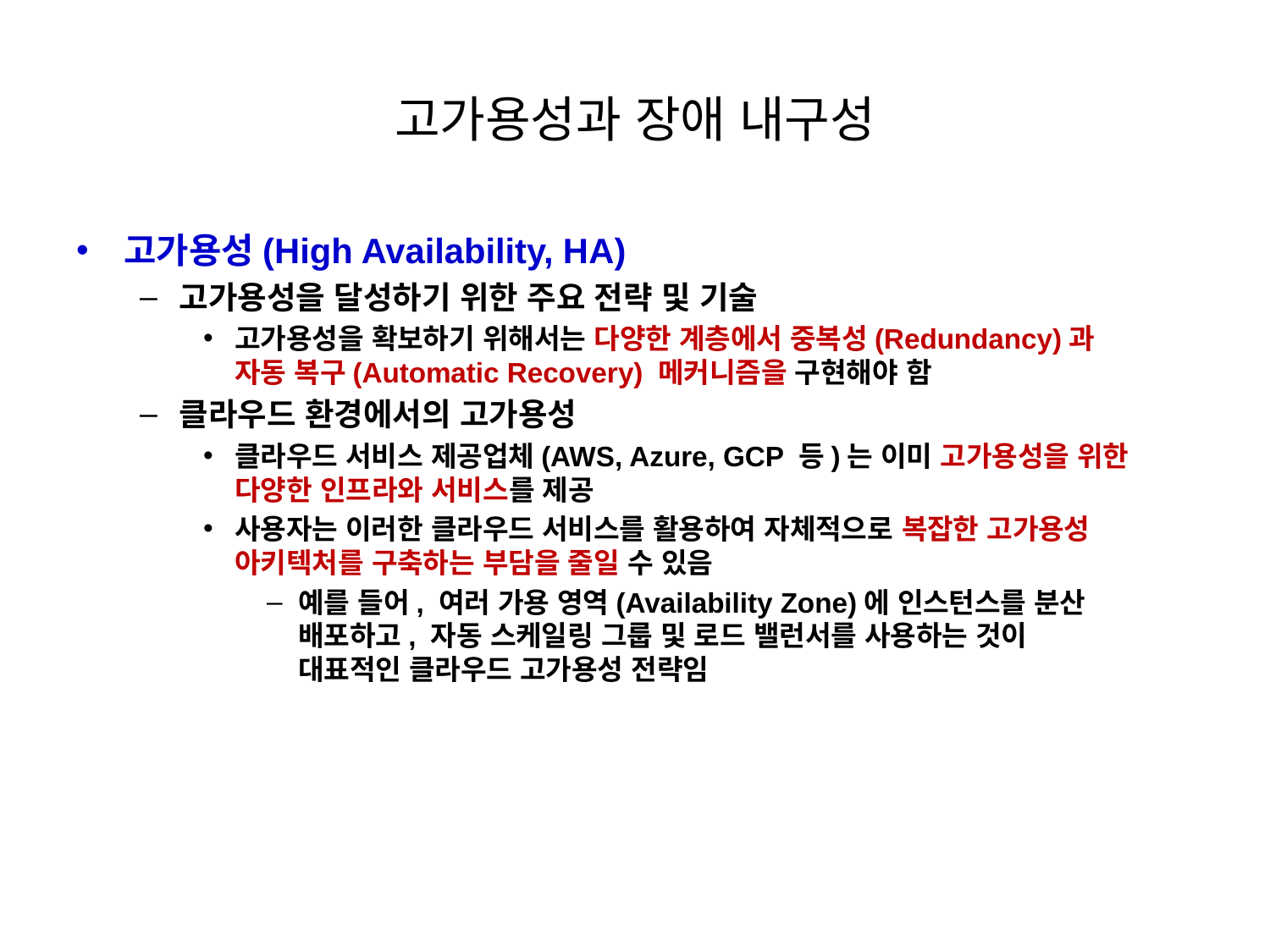

# 고가용성과 장애 내구성
고가용성(High Availability, HA)
고가용성을 달성하기 위한 주요 전략 및 기술
고가용성을 확보하기 위해서는 다양한 계층에서 중복성(Redundancy)과
자동 복구(Automatic Recovery) 메커니즘을 구현해야 함
클라우드 환경에서의 고가용성
클라우드 서비스 제공업체(AWS, Azure, GCP 등)는 이미 고가용성을 위한
다양한 인프라와 서비스를 제공
사용자는 이러한 클라우드 서비스를 활용하여 자체적으로 복잡한 고가용성 아키텍처를 구축하는 부담을 줄일 수 있음
예를 들어, 여러 가용 영역(Availability Zone)에 인스턴스를 분산
배포하고, 자동 스케일링 그룹 및 로드 밸런서를 사용하는 것이
대표적인 클라우드 고가용성 전략임